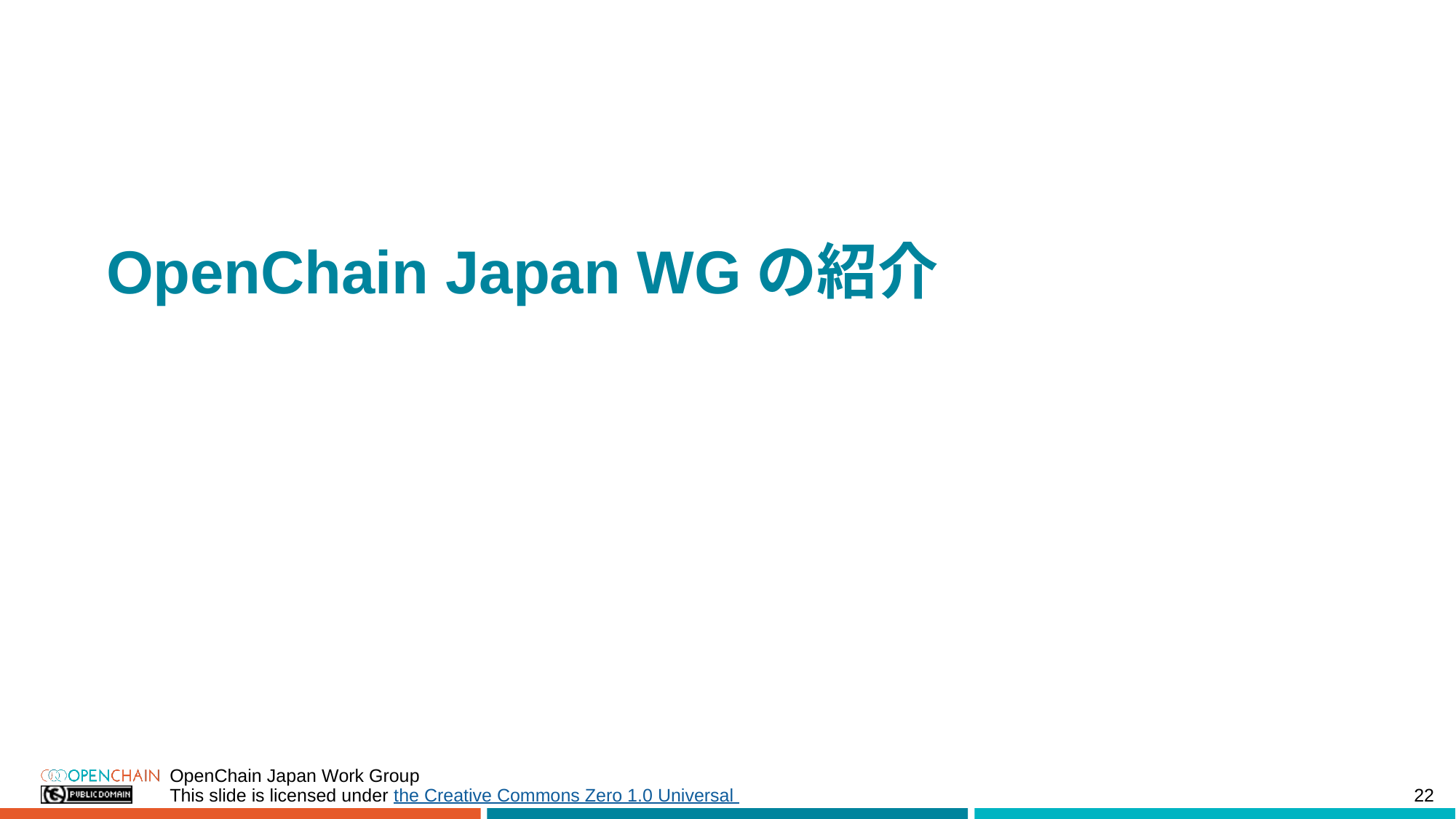

#
OpenChain Japan WGの紹介

OpenChain Japan Work Group
22